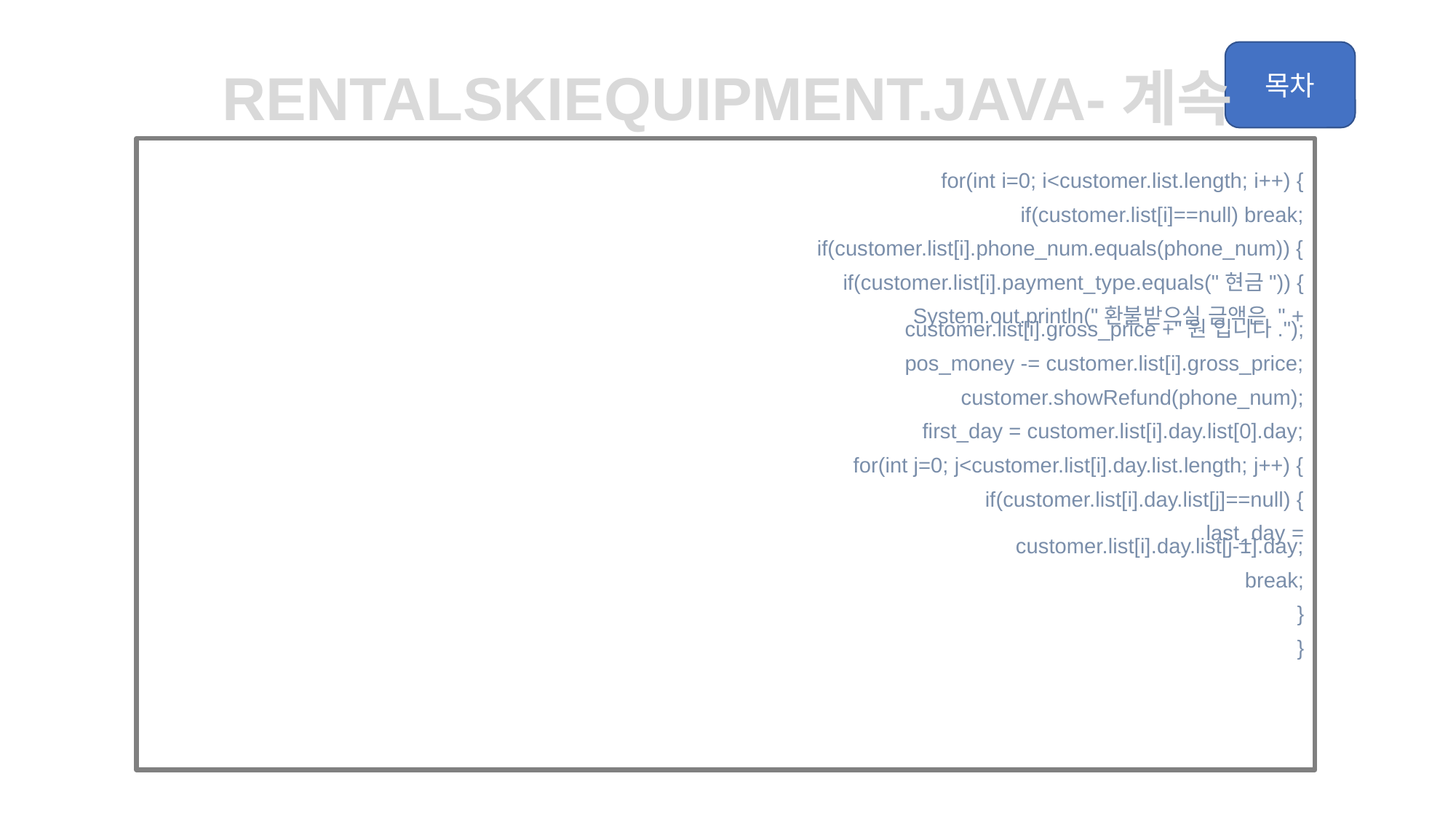

rentalskiequipment.java-계속

			for(int i=0; i<customer.list.length; i++) {
				if(customer.list[i]==null) break;
				if(customer.list[i].phone_num.equals(phone_num)) {
					if(customer.list[i].payment_type.equals("현금")) {
						System.out.println("환불받으실 금액은 " + customer.list[i].gross_price +"원 입니다.");
						pos_money -= customer.list[i].gross_price;
						customer.showRefund(phone_num);
						first_day = customer.list[i].day.list[0].day;
						for(int j=0; j<customer.list[i].day.list.length; j++) {
							if(customer.list[i].day.list[j]==null) {
								last_day = customer.list[i].day.list[j-1].day;
								break;
							}
						}